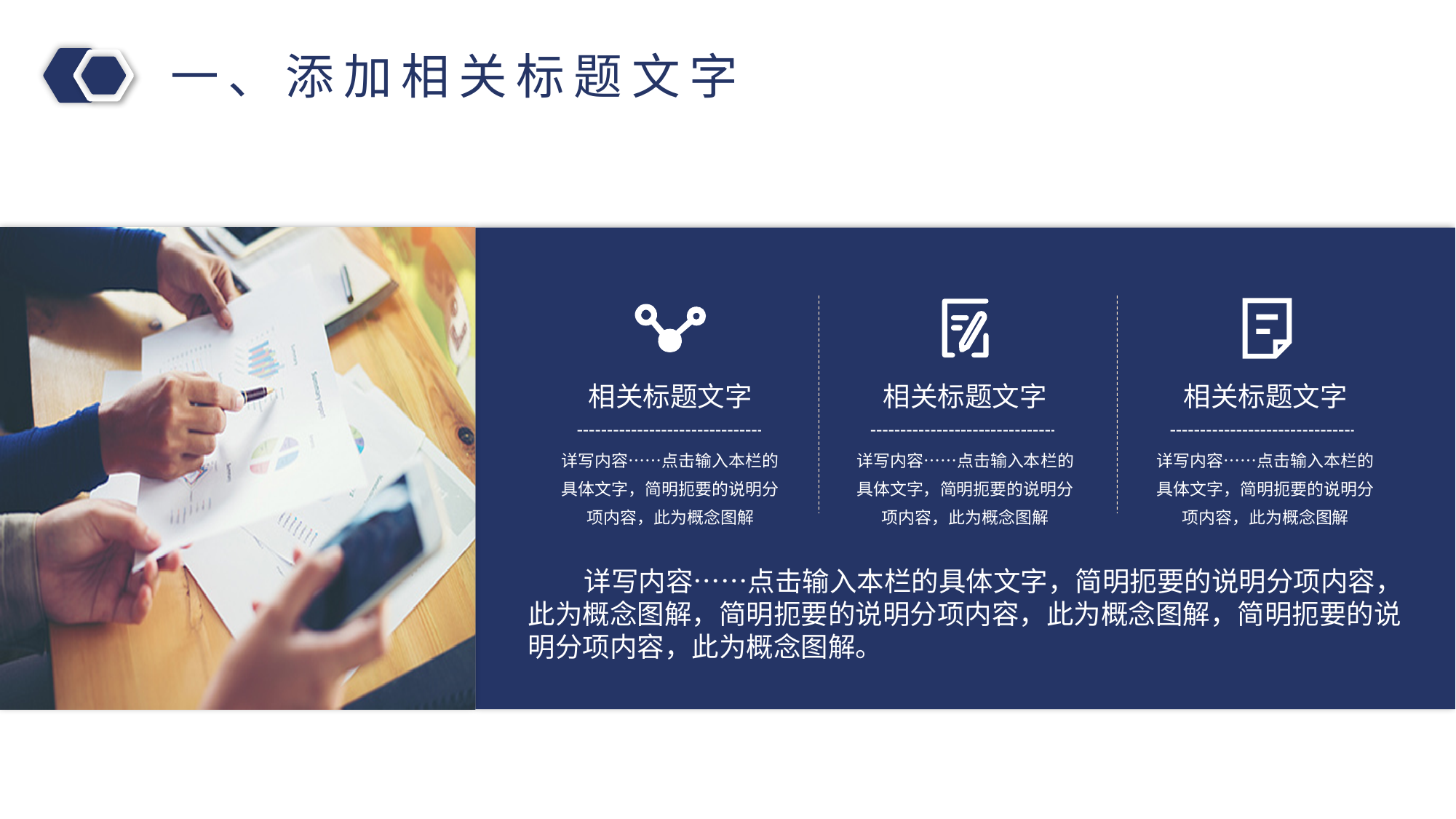

一、添加相关标题文字

相关标题文字
相关标题文字
相关标题文字

详写内容……点击输入本栏的具体文字，简明扼要的说明分项内容，此为概念图解
详写内容……点击输入本栏的具体文字，简明扼要的说明分项内容，此为概念图解
详写内容……点击输入本栏的具体文字，简明扼要的说明分项内容，此为概念图解
        详写内容……点击输入本栏的具体文字，简明扼要的说明分项内容，此为概念图解，简明扼要的说明分项内容，此为概念图解，简明扼要的说明分项内容，此为概念图解。